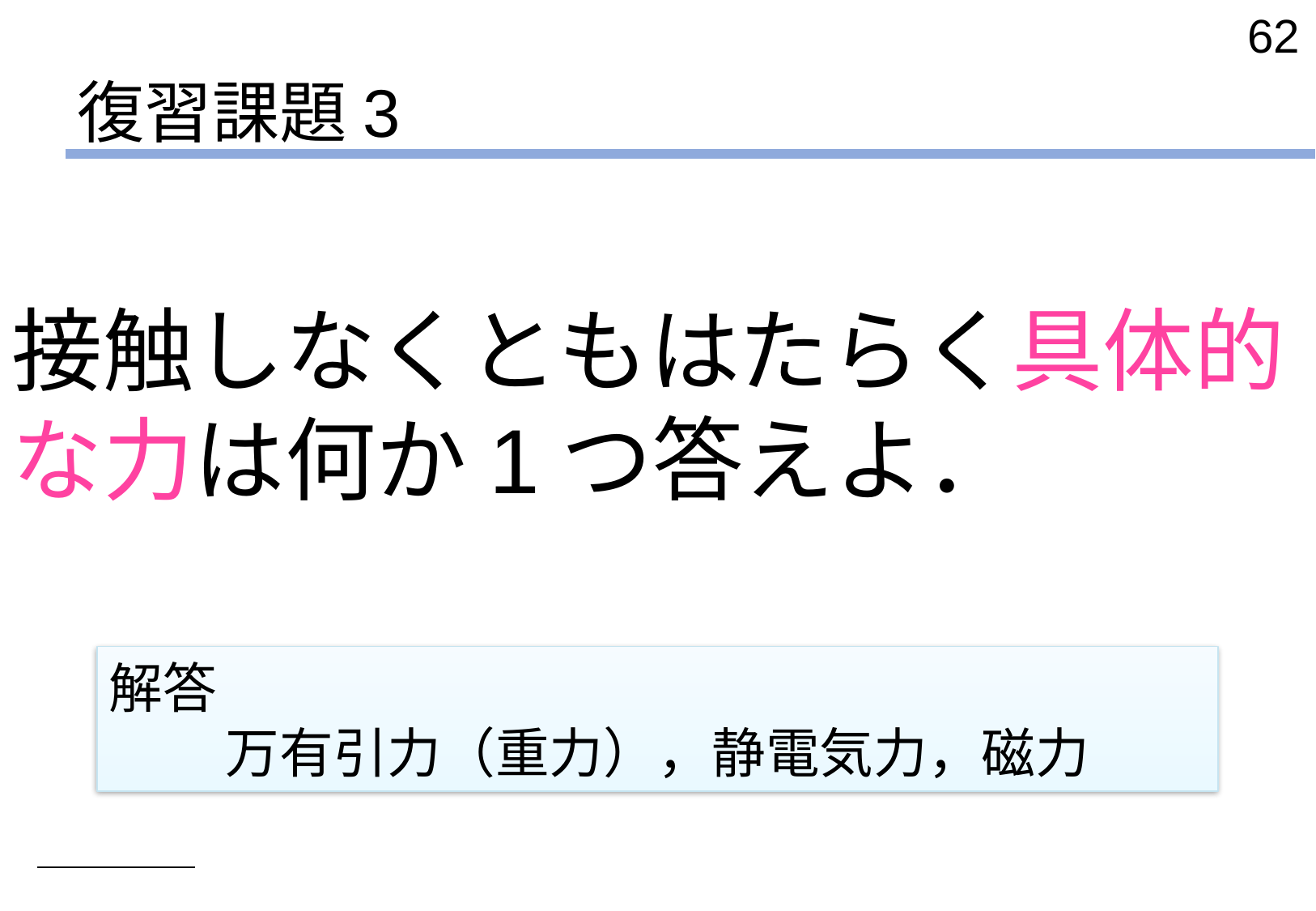

62
# 復習課題3
接触しなくともはたらく具体的な力は何か1つ答えよ．
解答
万有引力（重力），静電気力，磁力